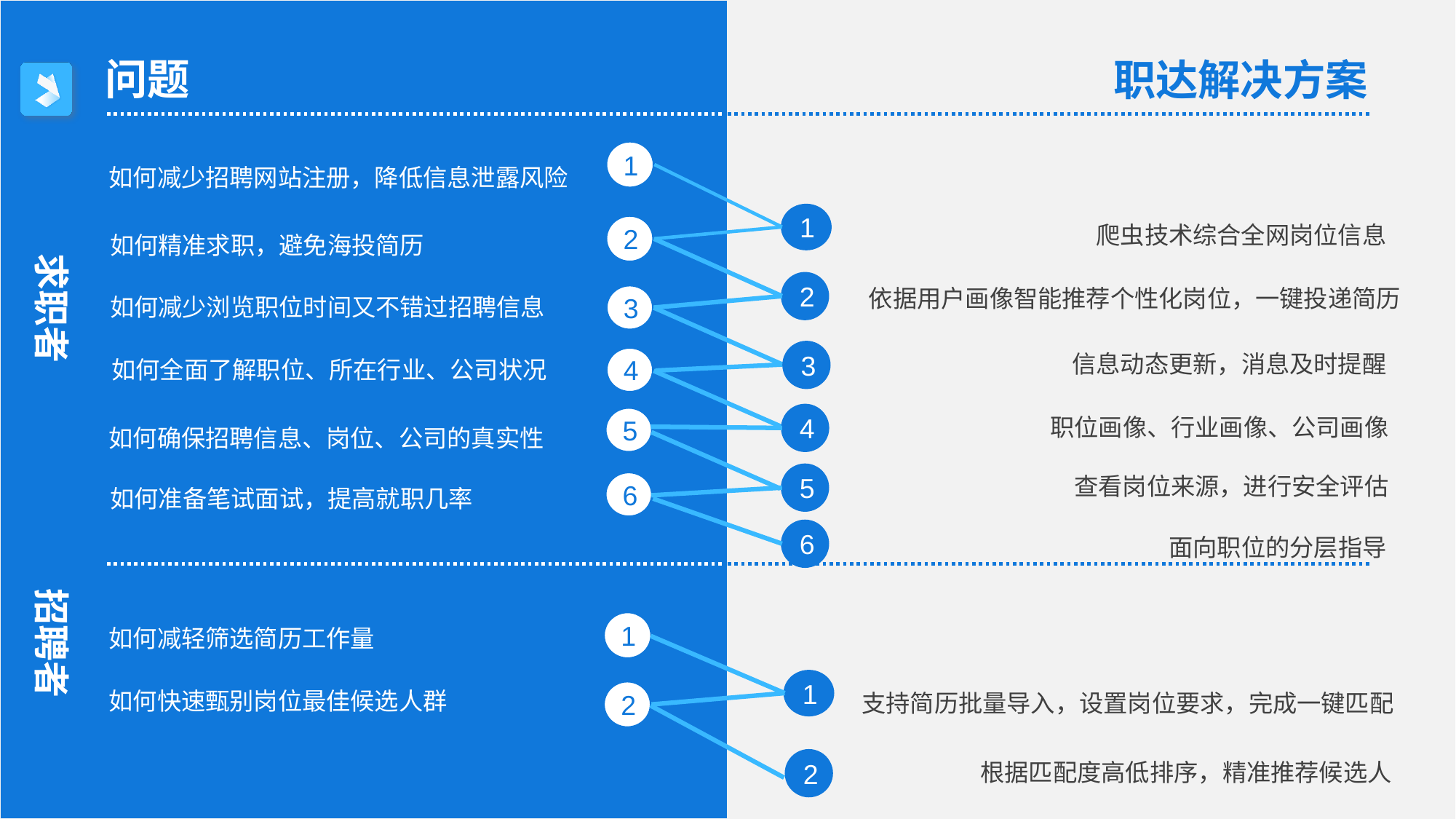

问题
职达解决方案
1
如何减少招聘网站注册，降低信息泄露风险
1
爬虫技术综合全网岗位信息
2
如何精准求职，避免海投简历
求职者
2
依据用户画像智能推荐个性化岗位，一键投递简历
3
如何减少浏览职位时间又不错过招聘信息
3
信息动态更新，消息及时提醒
4
如何全面了解职位、所在行业、公司状况
4
职位画像、行业画像、公司画像
5
如何确保招聘信息、岗位、公司的真实性
5
查看岗位来源，进行安全评估
6
如何准备笔试面试，提高就职几率
6
面向职位的分层指导
招聘者
1
如何减轻筛选简历工作量
1
如何快速甄别岗位最佳候选人群
2
支持简历批量导入，设置岗位要求，完成一键匹配
2
根据匹配度高低排序，精准推荐候选人